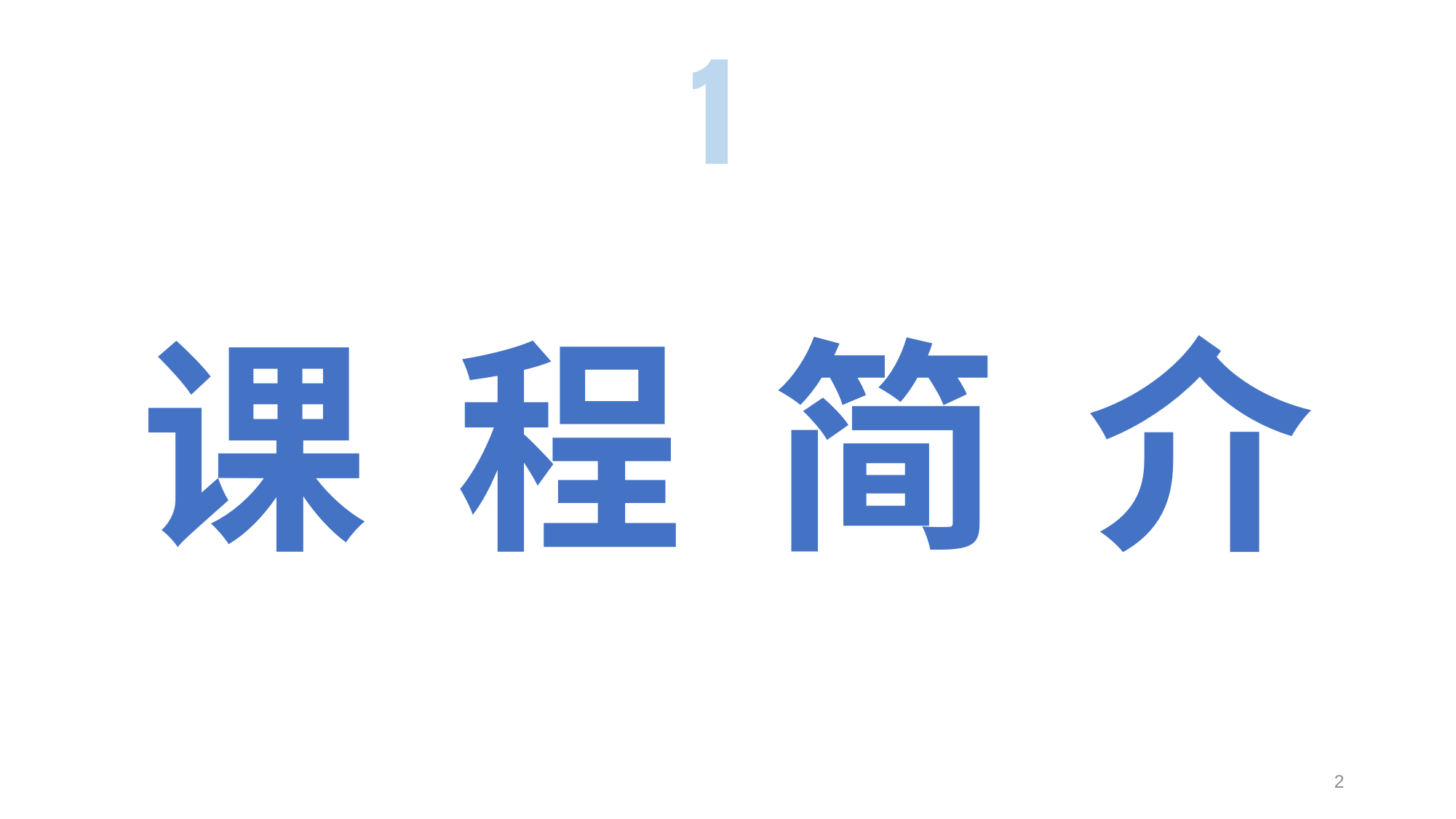

1
# 课 程 简 介
2